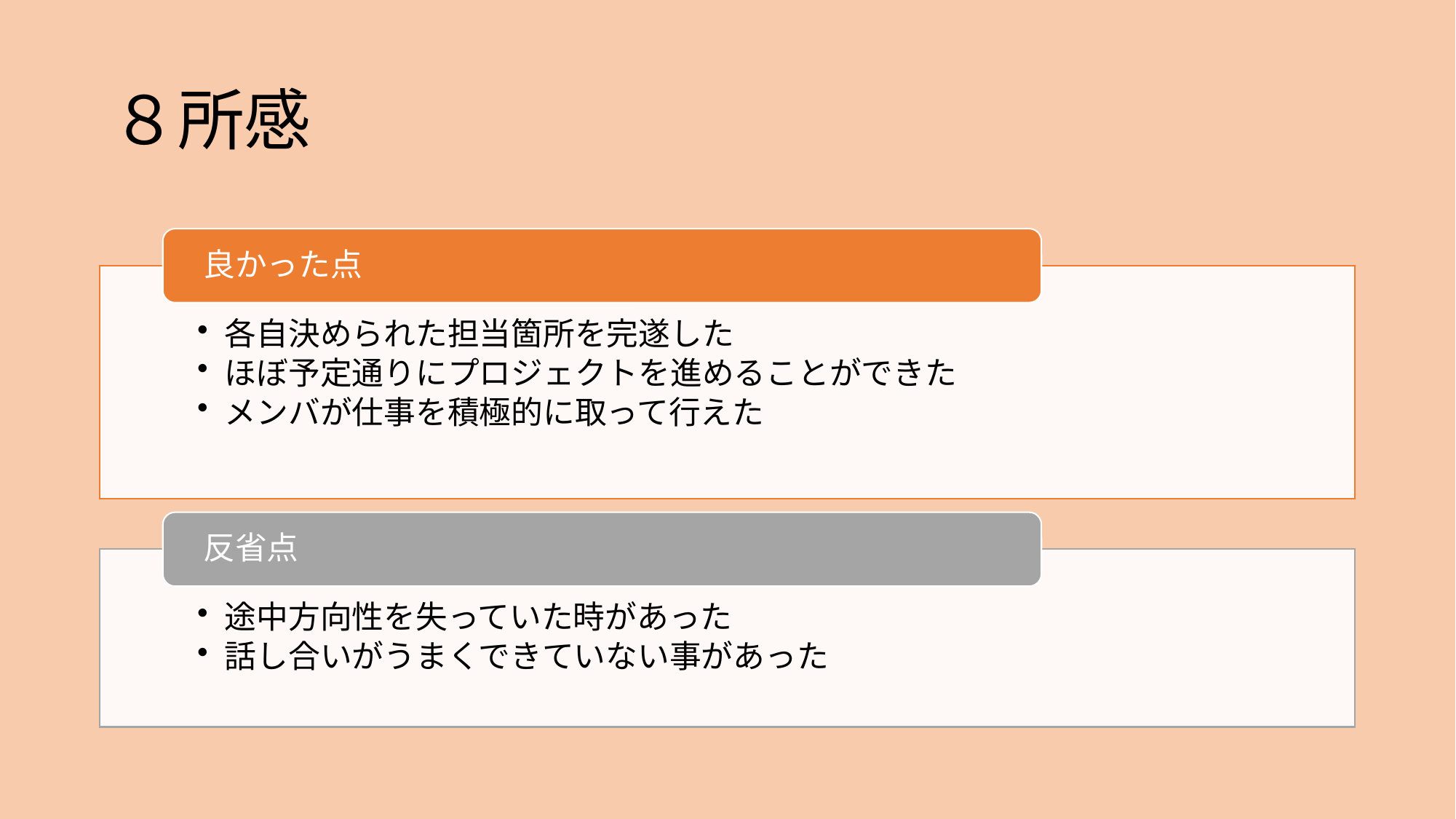

# ８所感
各自決められた担当箇所を完遂した
ほぼ予定通りにプロジェクトを進めることができた
メンバが仕事を積極的に取って行えた
良かった点
途中方向性を失っていた時があった
話し合いがうまくできていない事があった
反省点